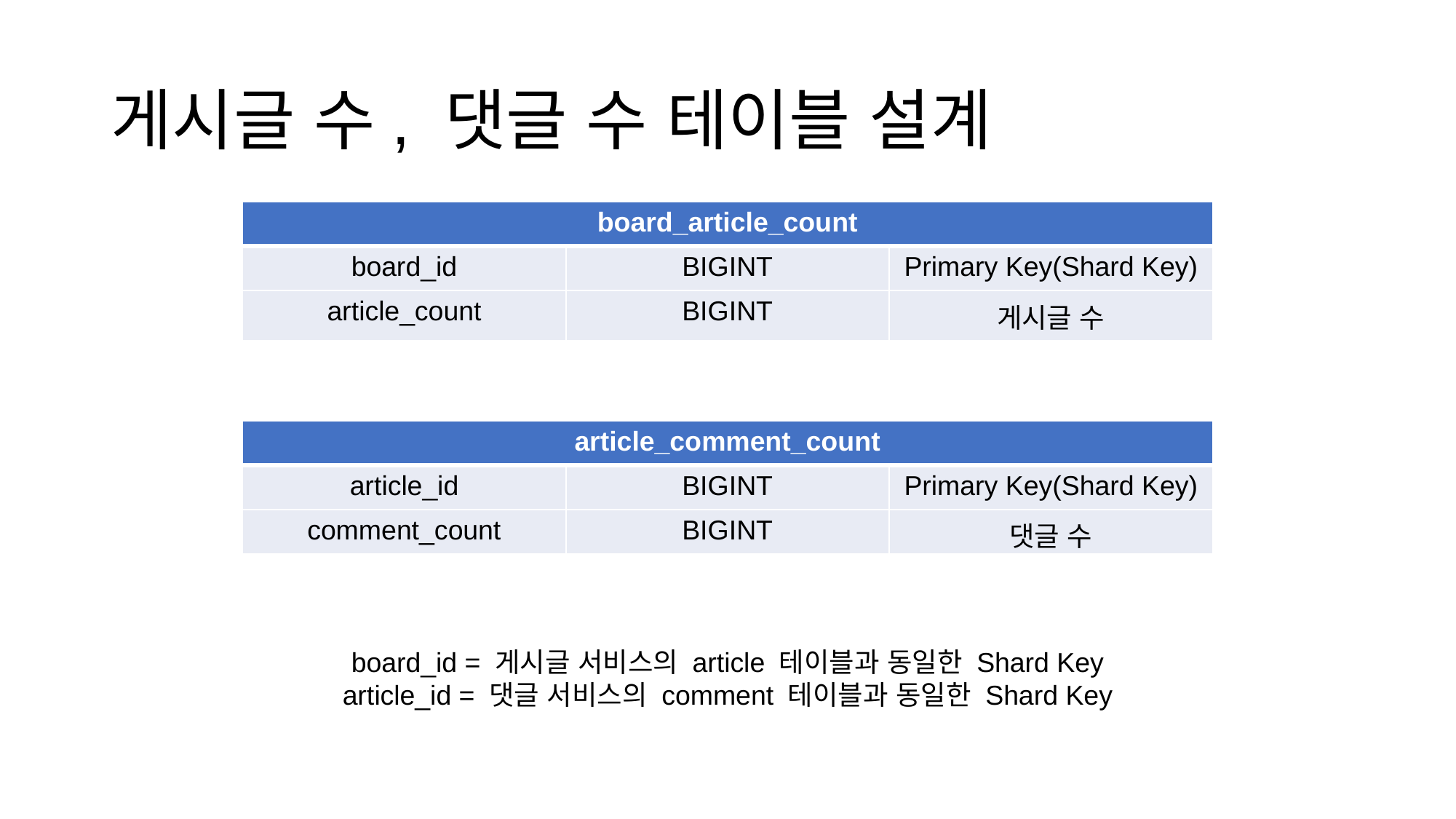

# 게시글 수, 댓글 수 테이블 설계
| board\_article\_count |  |  |
| --- | --- | --- |
| board\_id | BIGINT | Primary Key(Shard Key) |
| article\_count | BIGINT | 게시글 수 |
| article\_comment\_count |  |  |
| --- | --- | --- |
| article\_id | BIGINT | Primary Key(Shard Key) |
| comment\_count | BIGINT | 댓글 수 |
board_id = 게시글 서비스의 article 테이블과 동일한 Shard Key
article_id = 댓글 서비스의 comment 테이블과 동일한 Shard Key